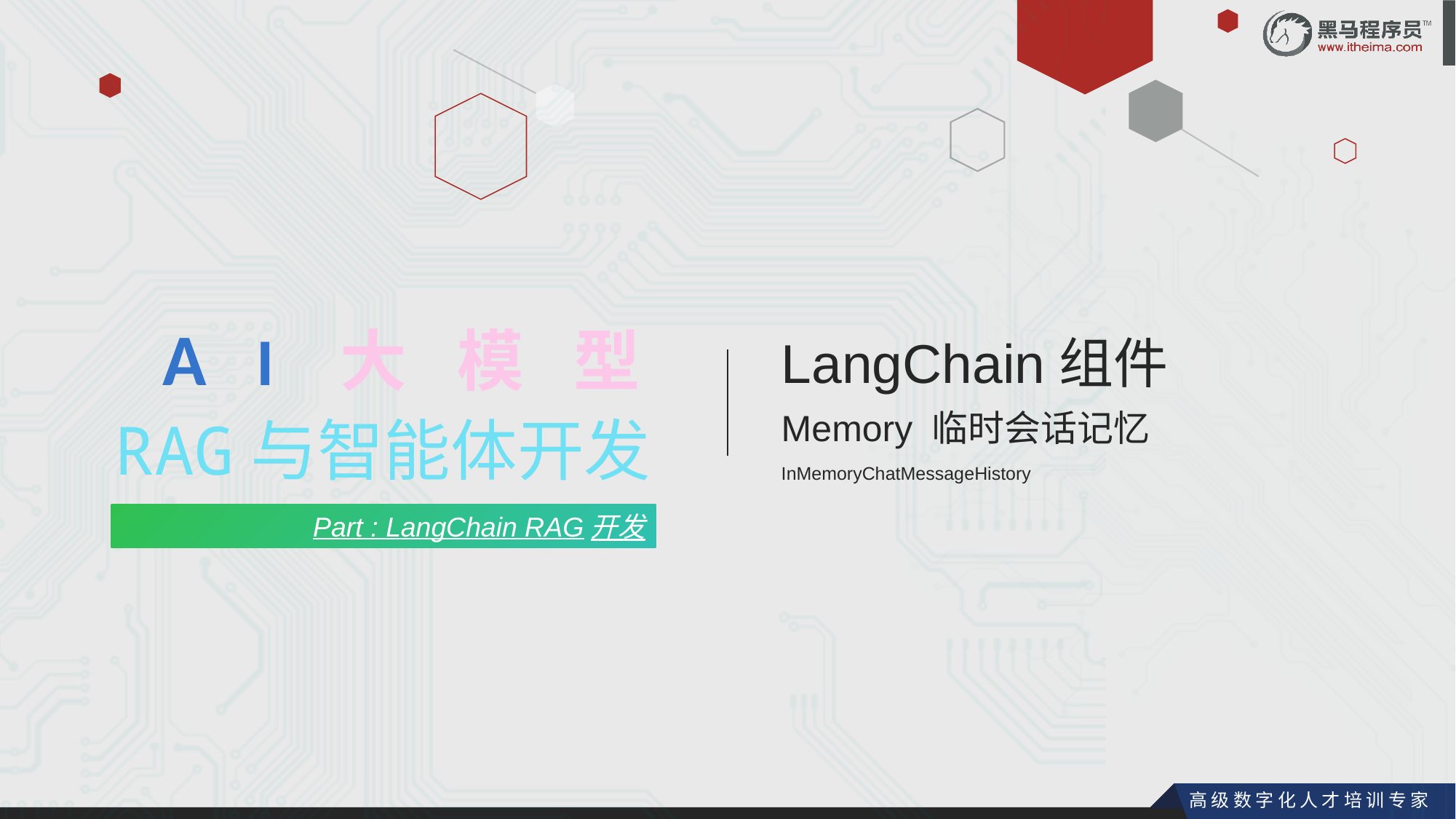

AI大模型
LangChain组件
Memory 临时会话记忆
InMemoryChatMessageHistory
RAG与智能体开发
Part : LangChain RAG开发